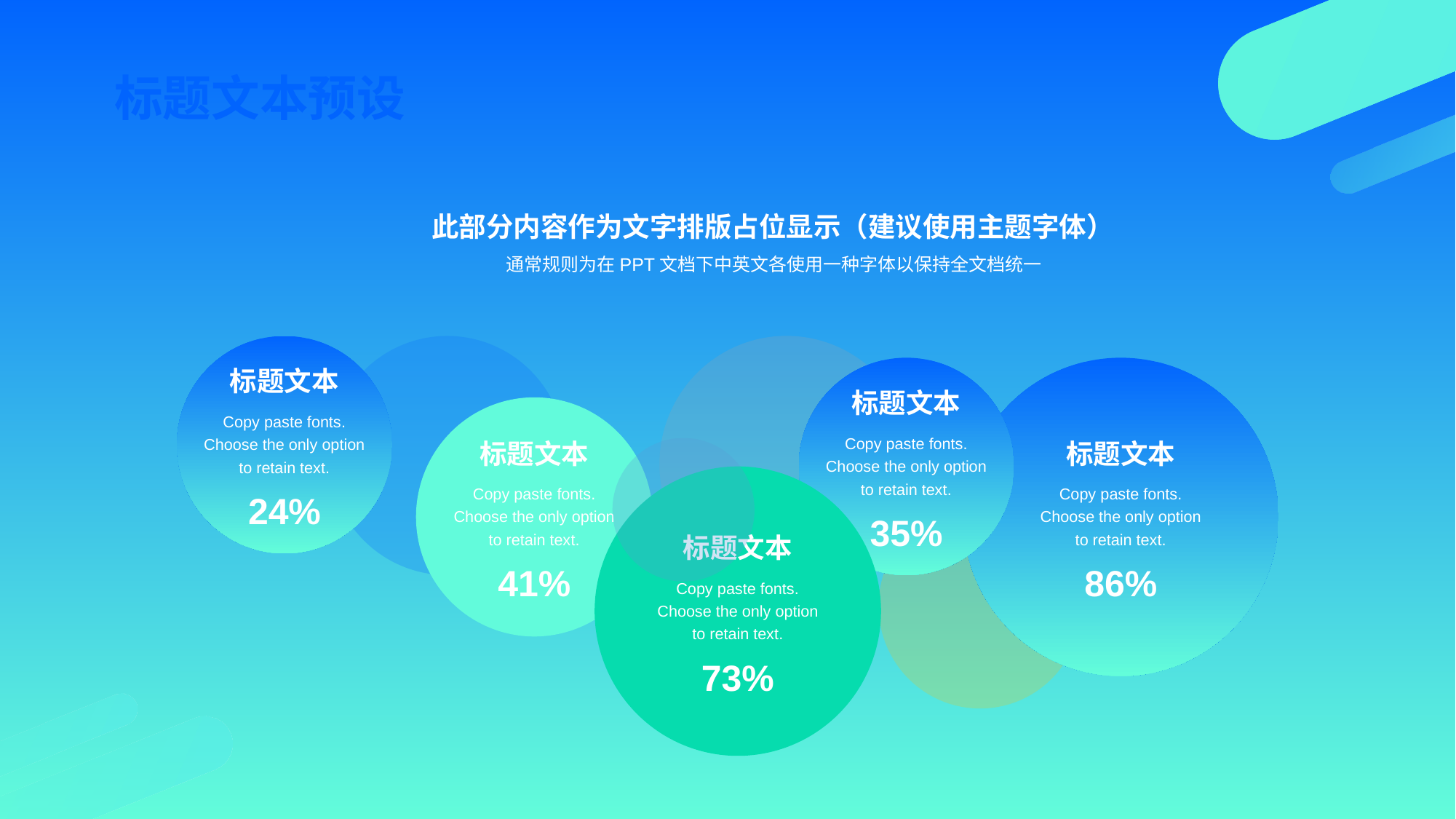

标题文本预设

此部分内容作为文字排版占位显示（建议使用主题字体）
通常规则为在PPT文档下中英文各使用一种字体以保持全文档统一

标题文本

标题文本

Copy paste fonts. Choose the only option to retain text.
Copy paste fonts. Choose the only option to retain text.
标题文本
标题文本

Copy paste fonts. Choose the only option to retain text.
Copy paste fonts. Choose the only option to retain text.
24%

35%
标题文本
41%
86%
Copy paste fonts. Choose the only option to retain text.
73%